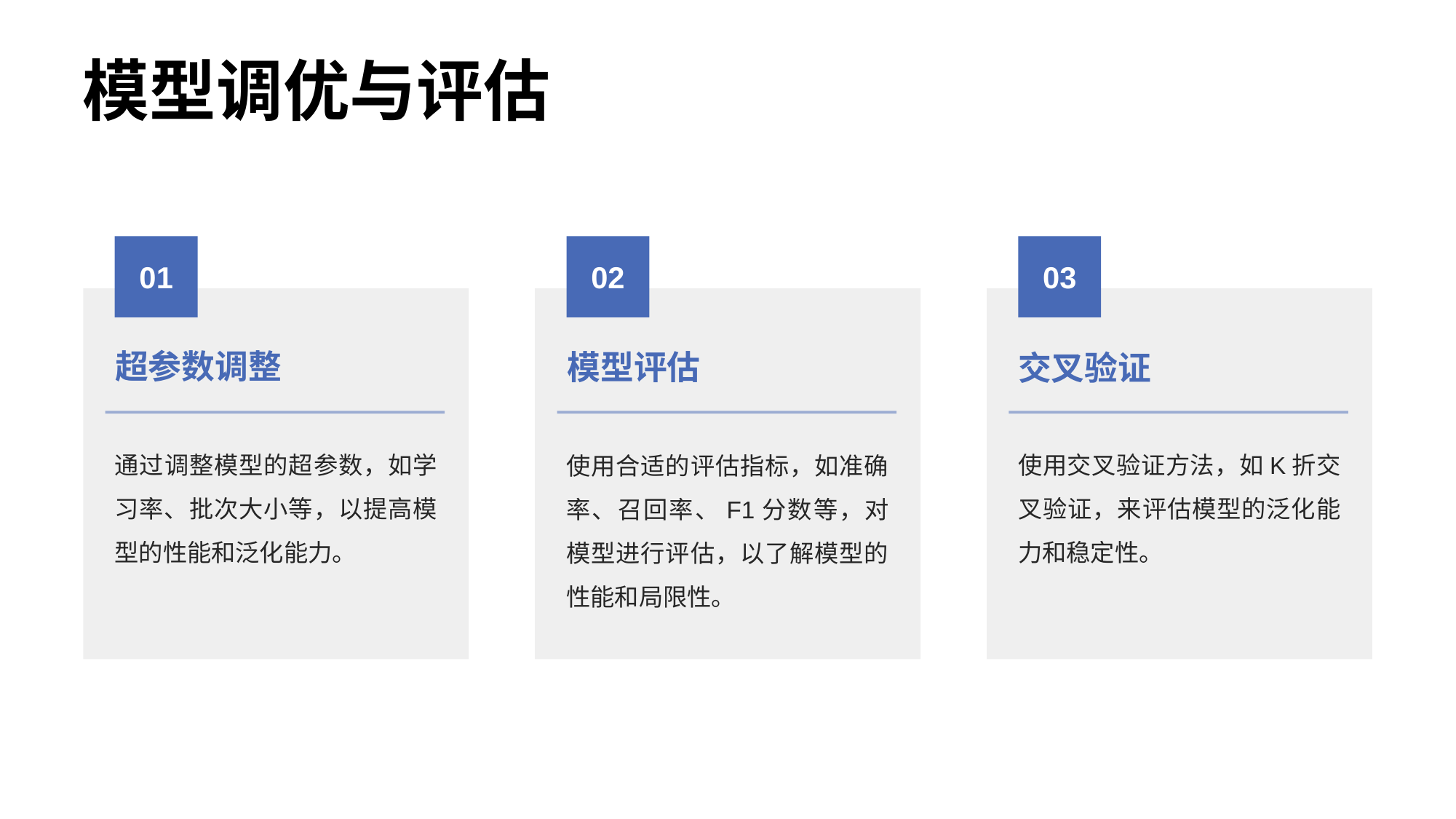

# 模型调优与评估
01
02
03

超参数调整
模型评估
交叉验证
通过调整模型的超参数，如学习率、批次大小等，以提高模型的性能和泛化能力。
使用交叉验证方法，如K折交叉验证，来评估模型的泛化能力和稳定性。
使用合适的评估指标，如准确率、召回率、F1分数等，对模型进行评估，以了解模型的性能和局限性。